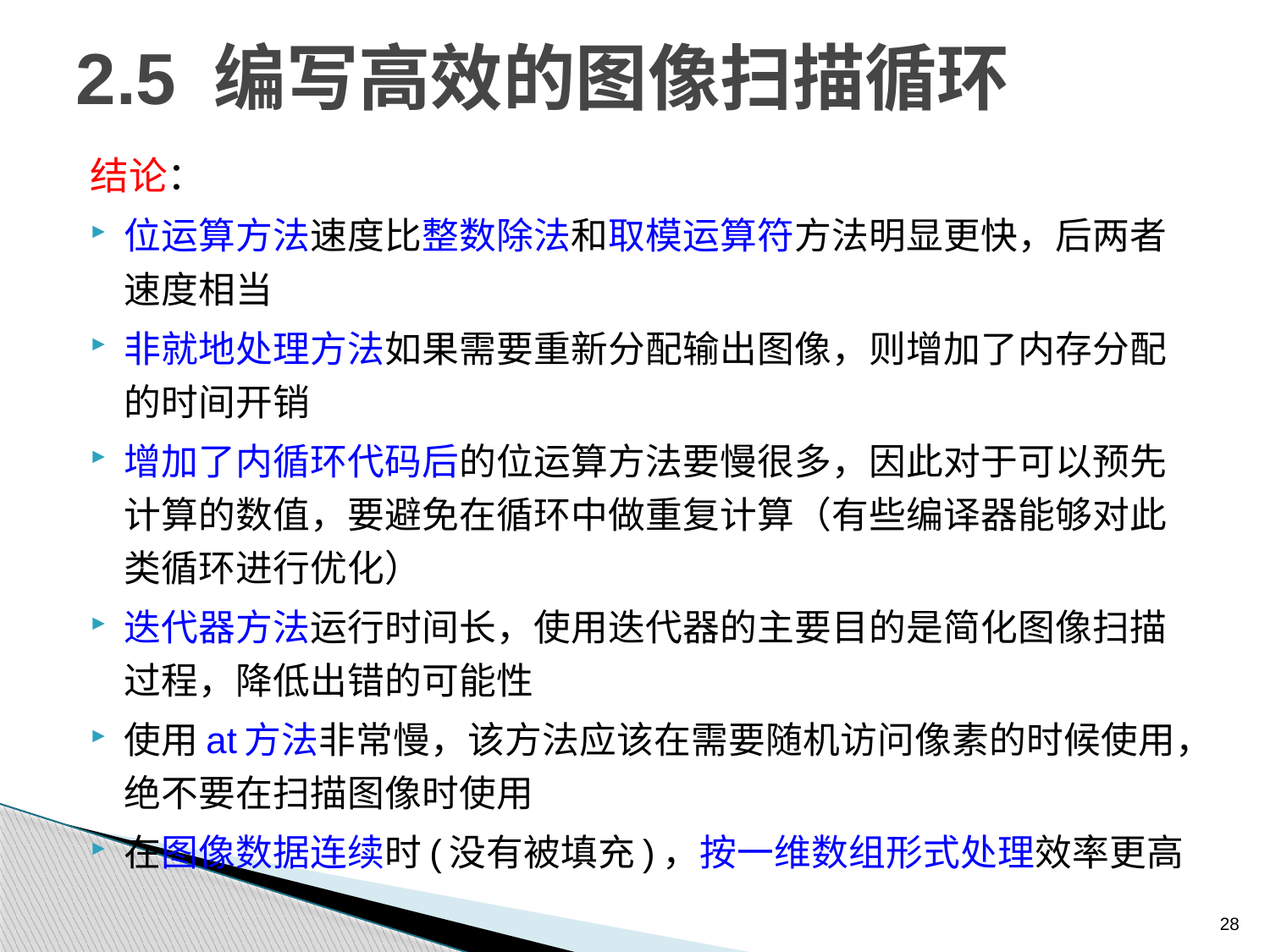

# 2.5 编写高效的图像扫描循环
结论：
位运算方法速度比整数除法和取模运算符方法明显更快，后两者速度相当
非就地处理方法如果需要重新分配输出图像，则增加了内存分配的时间开销
增加了内循环代码后的位运算方法要慢很多，因此对于可以预先计算的数值，要避免在循环中做重复计算（有些编译器能够对此类循环进行优化）
迭代器方法运行时间长，使用迭代器的主要目的是简化图像扫描过程，降低出错的可能性
使用at方法非常慢，该方法应该在需要随机访问像素的时候使用，绝不要在扫描图像时使用
在图像数据连续时(没有被填充)，按一维数组形式处理效率更高
28